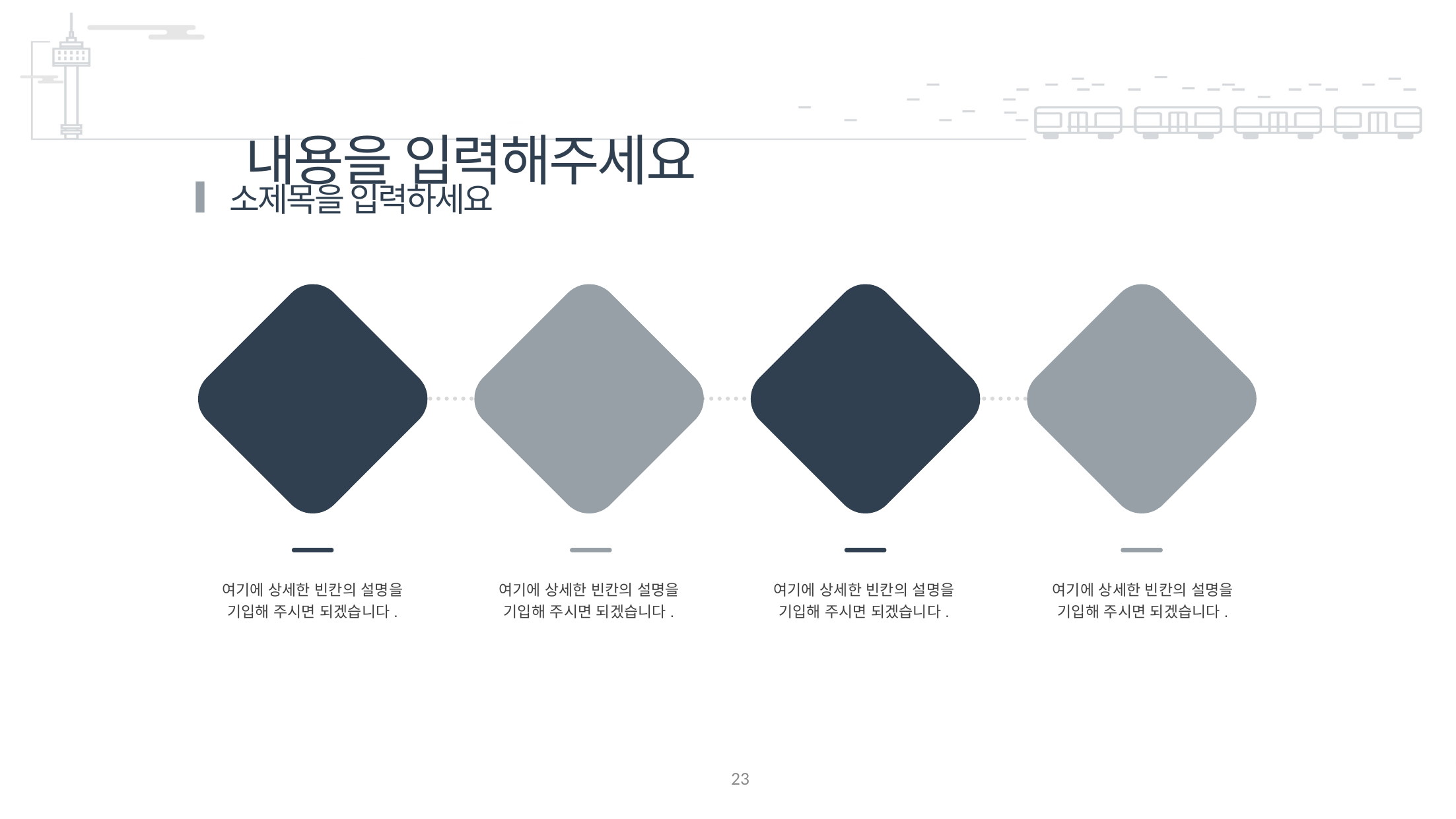

# 내용을 입력해주세요
소제목을 입력하세요

SAMPLE
TEXT
01
SAMPLE
TEXT
02
SAMPLE
TEXT
03
SAMPLE
TEXT
04
여기에 상세한 빈칸의 설명을
기입해 주시면 되겠습니다.
여기에 상세한 빈칸의 설명을
기입해 주시면 되겠습니다.
여기에 상세한 빈칸의 설명을
기입해 주시면 되겠습니다.
여기에 상세한 빈칸의 설명을
기입해 주시면 되겠습니다.
23